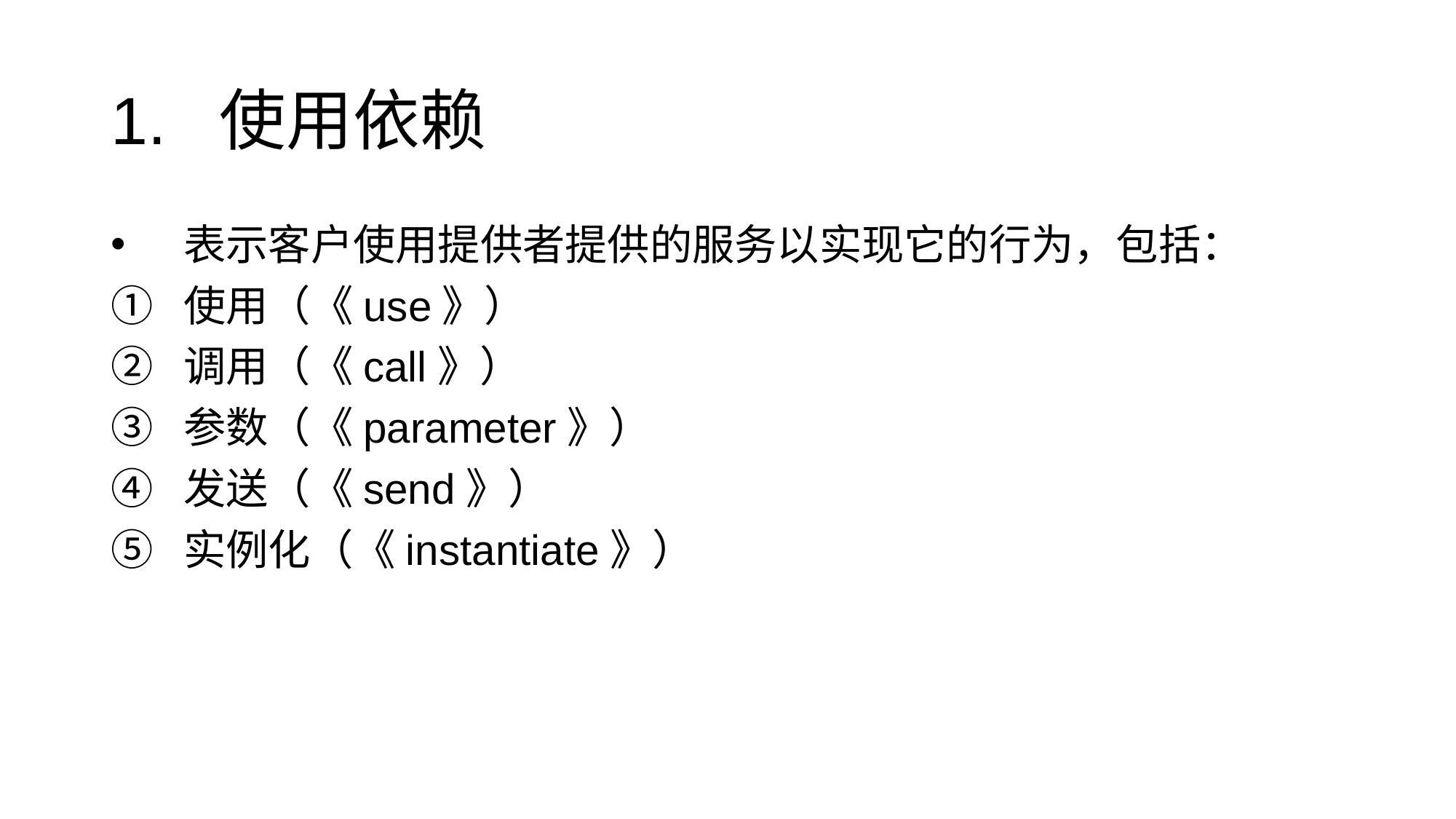

# 1.  使用依赖
表示客户使用提供者提供的服务以实现它的行为，包括：
使用（《use》）
调用（《call》）
参数（《parameter》）
发送（《send》）
实例化（《instantiate》）